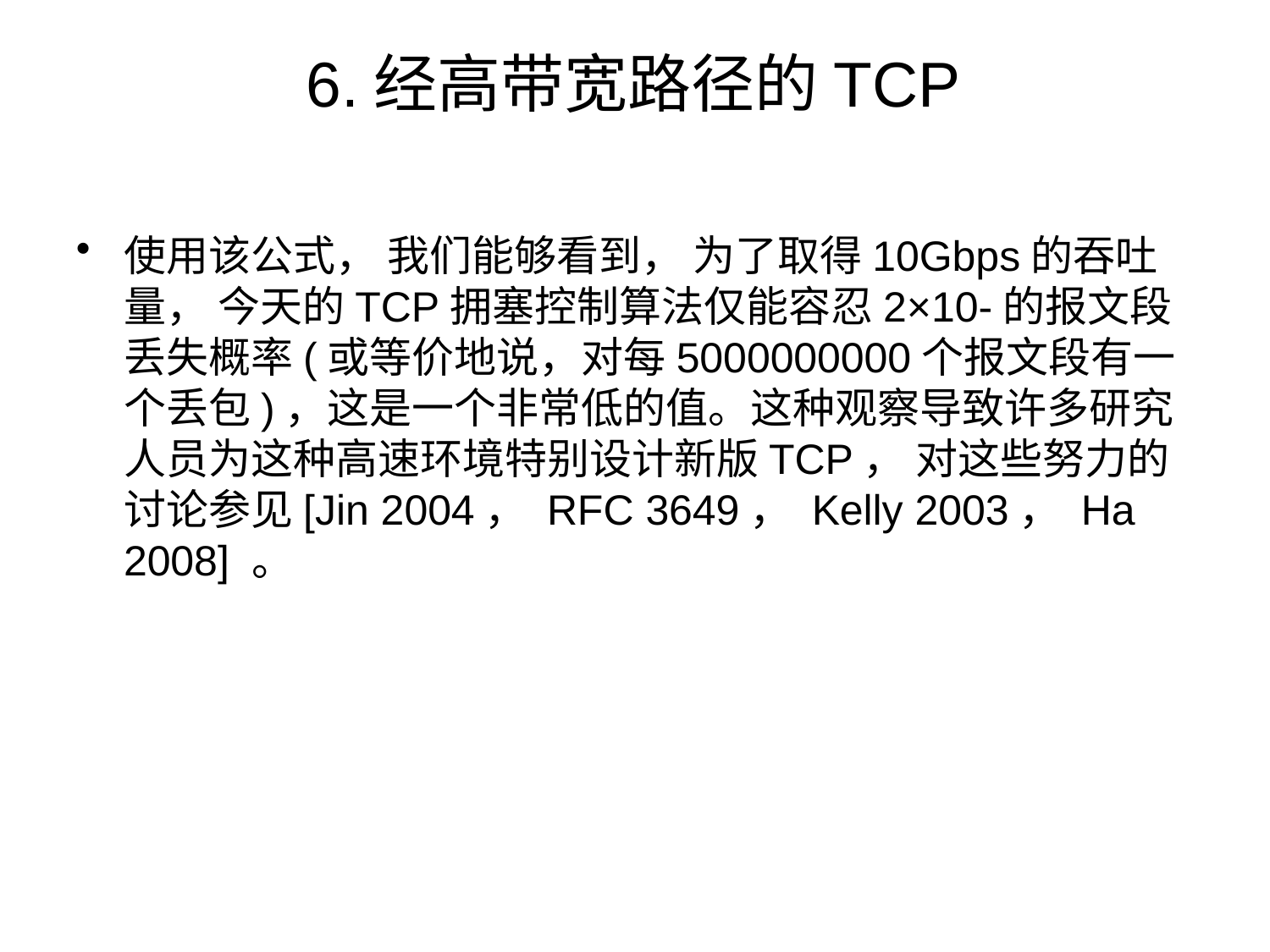

# 6.经高带宽路径的TCP
使用该公式， 我们能够看到， 为了取得10Gbps的吞吐量， 今天的TCP拥塞控制算法仅能容忍2×10-的报文段丢失概率(或等价地说，对每5000000000个报文段有一个丢包)，这是一个非常低的值。这种观察导致许多研究人员为这种高速环境特别设计新版TCP， 对这些努力的讨论参见[Jin 2004， RFC 3649， Kelly 2003， Ha 2008] 。